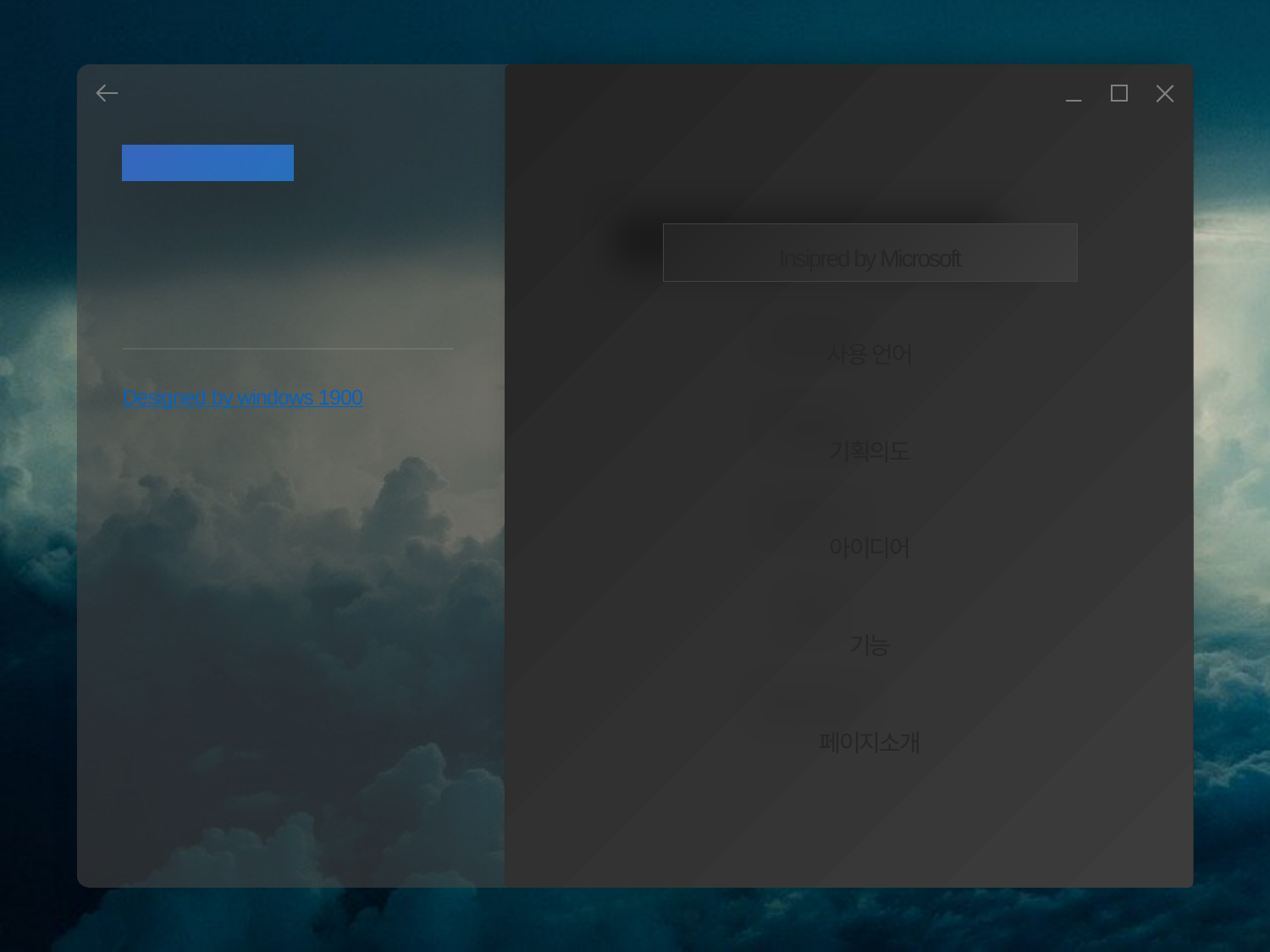

WINDOWS 1900
INDEX
Insipred by Microsoft
WINDWOS 1900 STYLE
사용 언어
Designed by windows 1900
기획의도
아이디어
기능
페이지소개